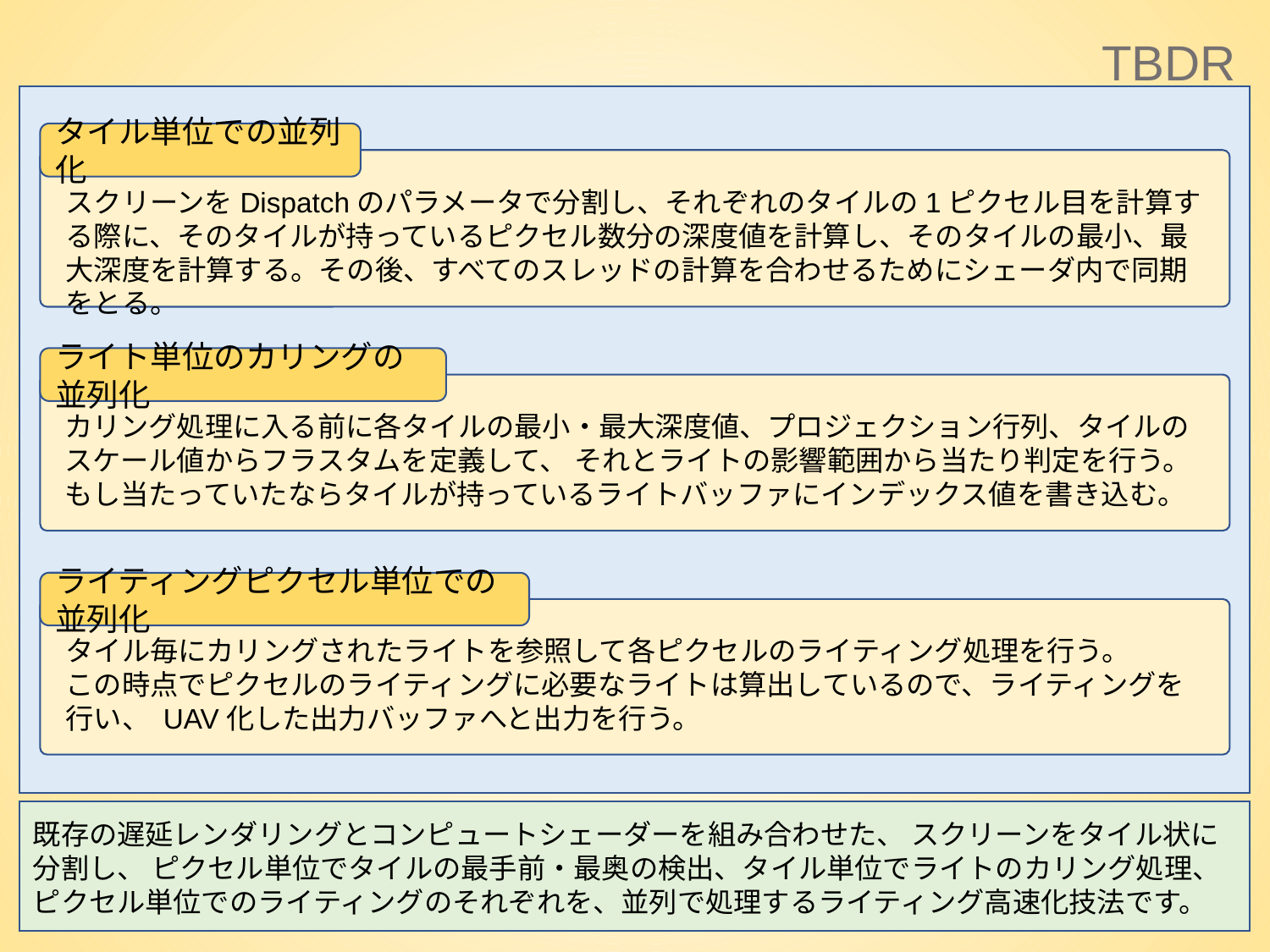

TBDR

タイル単位での並列化

スクリーンをDispatchのパラメータで分割し、それぞれのタイルの1ピクセル目を計算する際に、そのタイルが持っているピクセル数分の深度値を計算し、そのタイルの最小、最大深度を計算する。その後、すべてのスレッドの計算を合わせるためにシェーダ内で同期をとる。
ライト単位のカリングの並列化

カリング処理に入る前に各タイルの最小・最大深度値、プロジェクション行列、タイルのスケール値からフラスタムを定義して、 それとライトの影響範囲から当たり判定を行う。もし当たっていたならタイルが持っているライトバッファにインデックス値を書き込む。
ライティングピクセル単位での並列化

タイル毎にカリングされたライトを参照して各ピクセルのライティング処理を行う。
この時点でピクセルのライティングに必要なライトは算出しているので、ライティングを行い、 UAV化した出力バッファへと出力を行う。

既存の遅延レンダリングとコンピュートシェーダーを組み合わせた、 スクリーンをタイル状に分割し、 ピクセル単位でタイルの最手前・最奥の検出、タイル単位でライトのカリング処理、ピクセル単位でのライティングのそれぞれを、並列で処理するライティング高速化技法です。